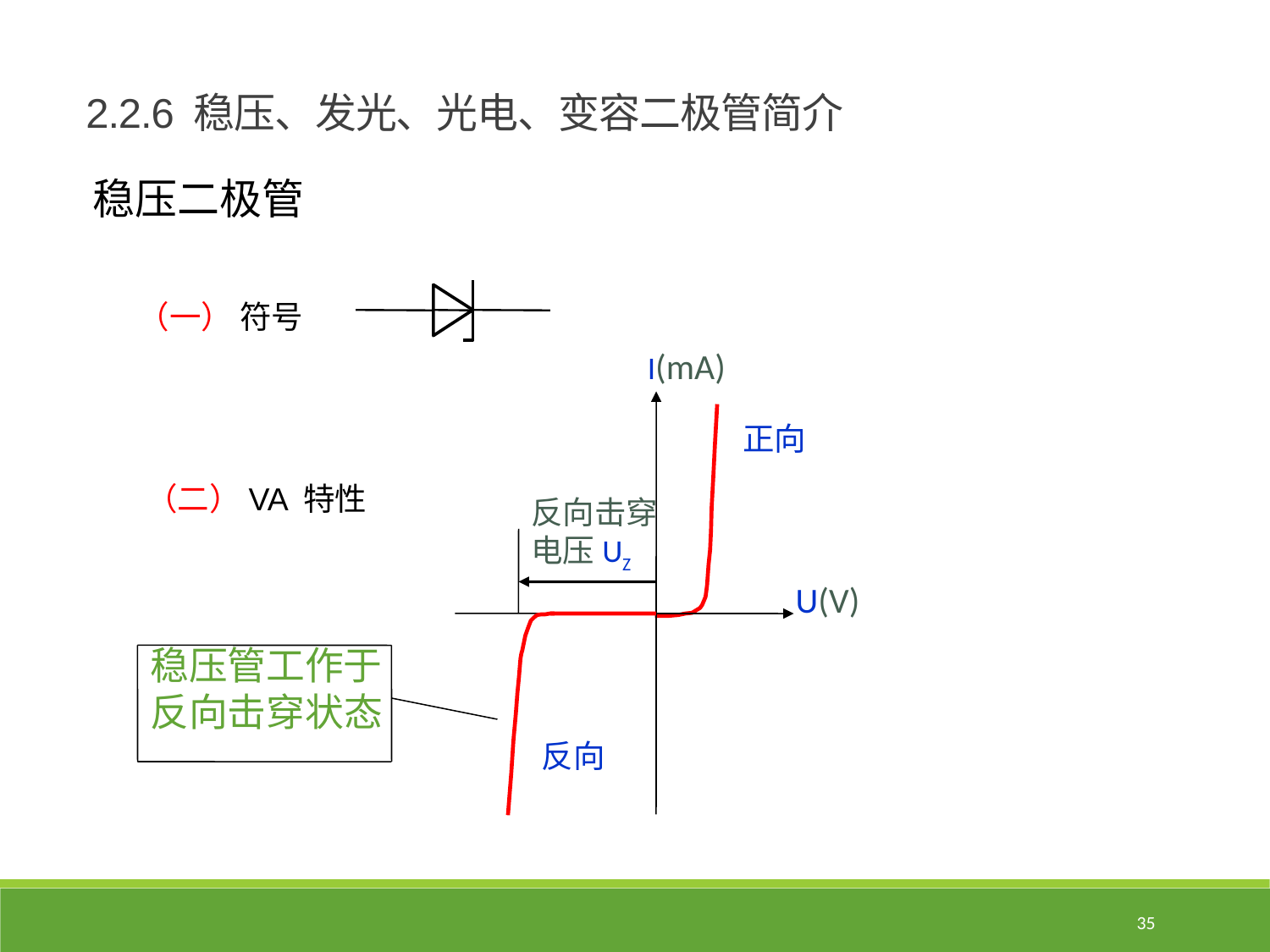

2.2.6 稳压、发光、光电、变容二极管简介
稳压二极管

（一） 符号
I(mA)

U(V)

正向
反向

（二）VA 特性
反向击穿电压UZ

稳压管工作于
反向击穿状态

35